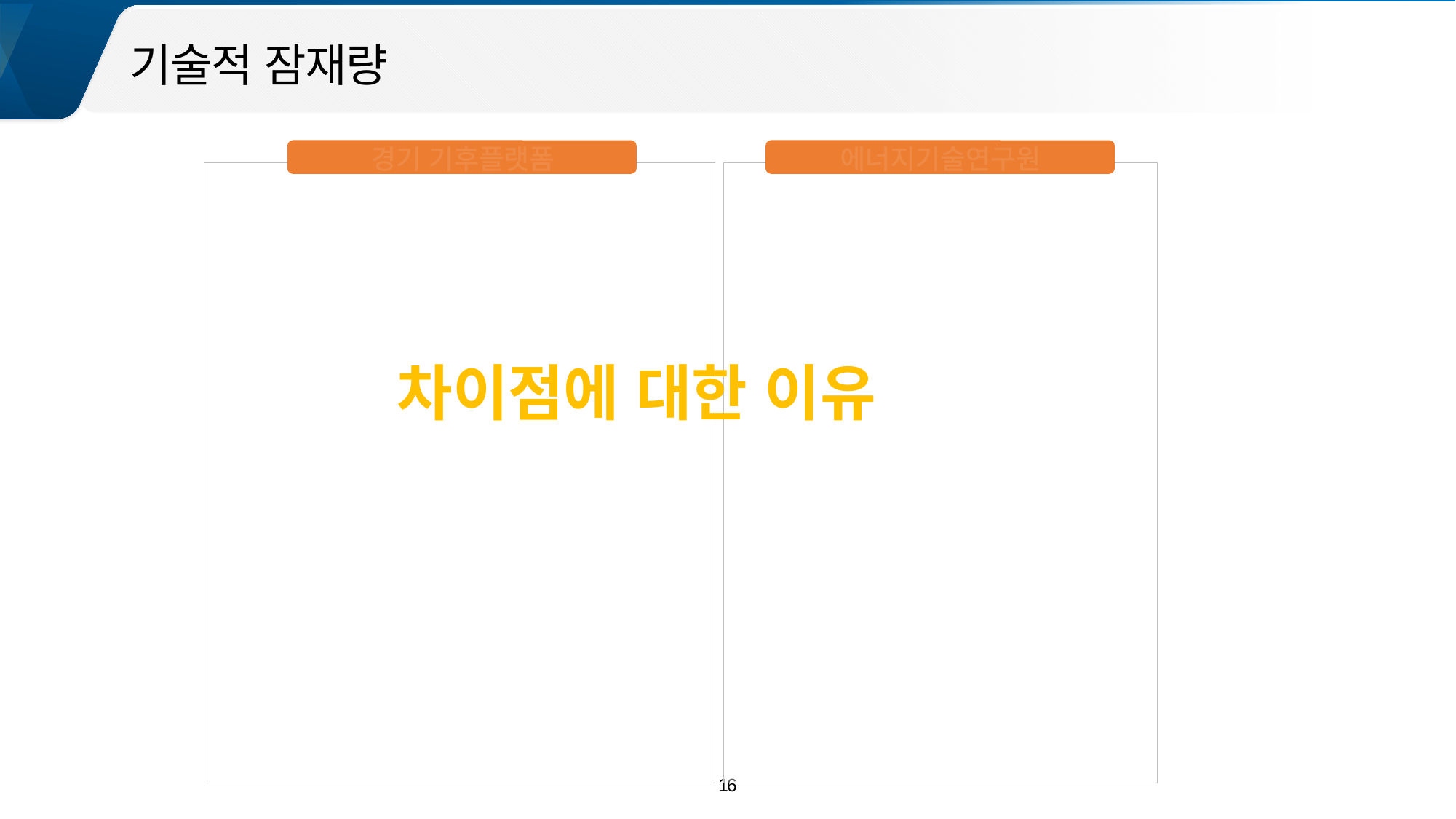

00
기술적 잠재량
경기 기후플랫폼
에너지기술연구원

차이점에 대한 이유